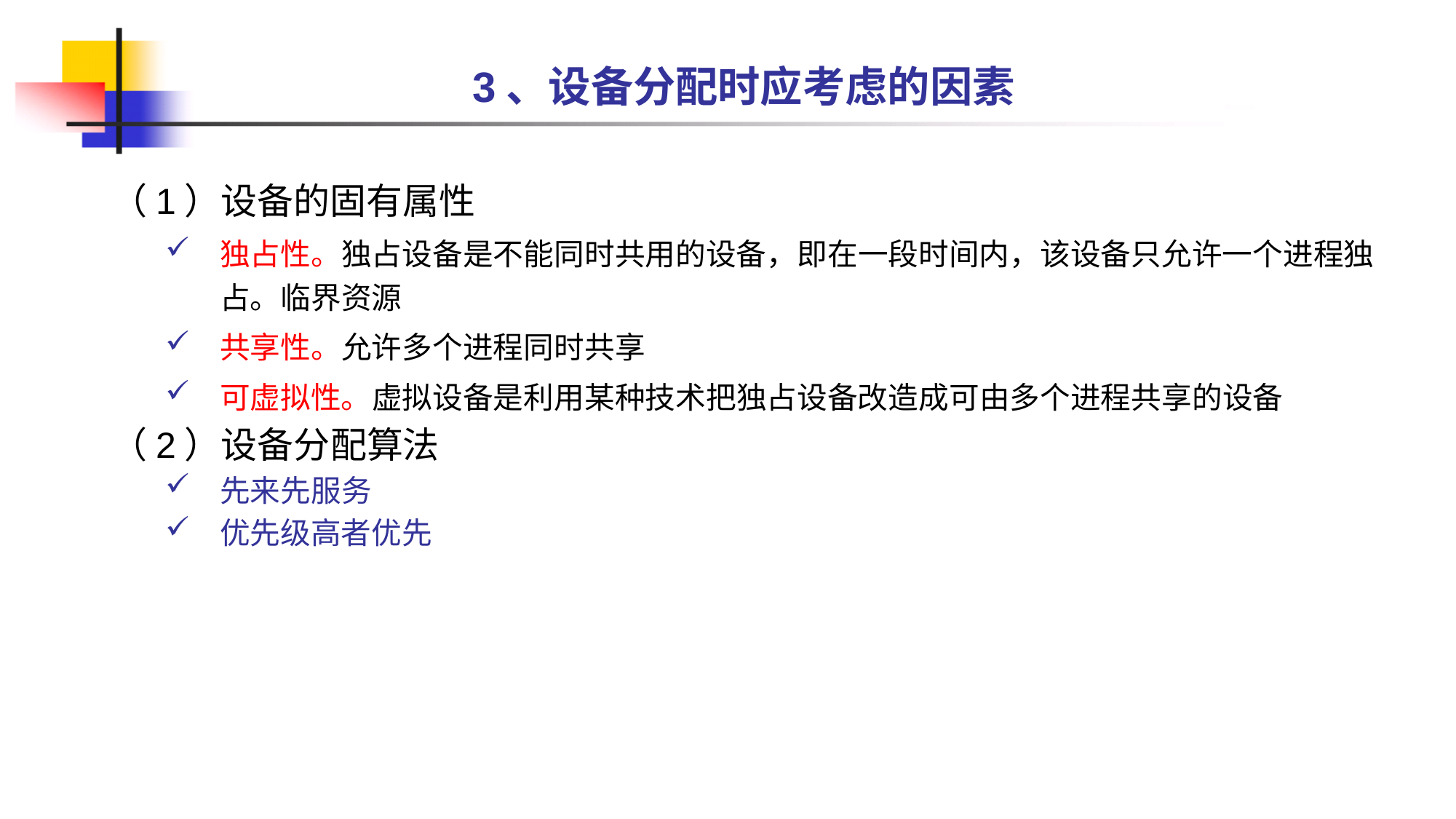

3、设备分配时应考虑的因素
（1）设备的固有属性
独占性。独占设备是不能同时共用的设备，即在一段时间内，该设备只允许一个进程独占。临界资源
共享性。允许多个进程同时共享
可虚拟性。虚拟设备是利用某种技术把独占设备改造成可由多个进程共享的设备
（2）设备分配算法
先来先服务
优先级高者优先
67